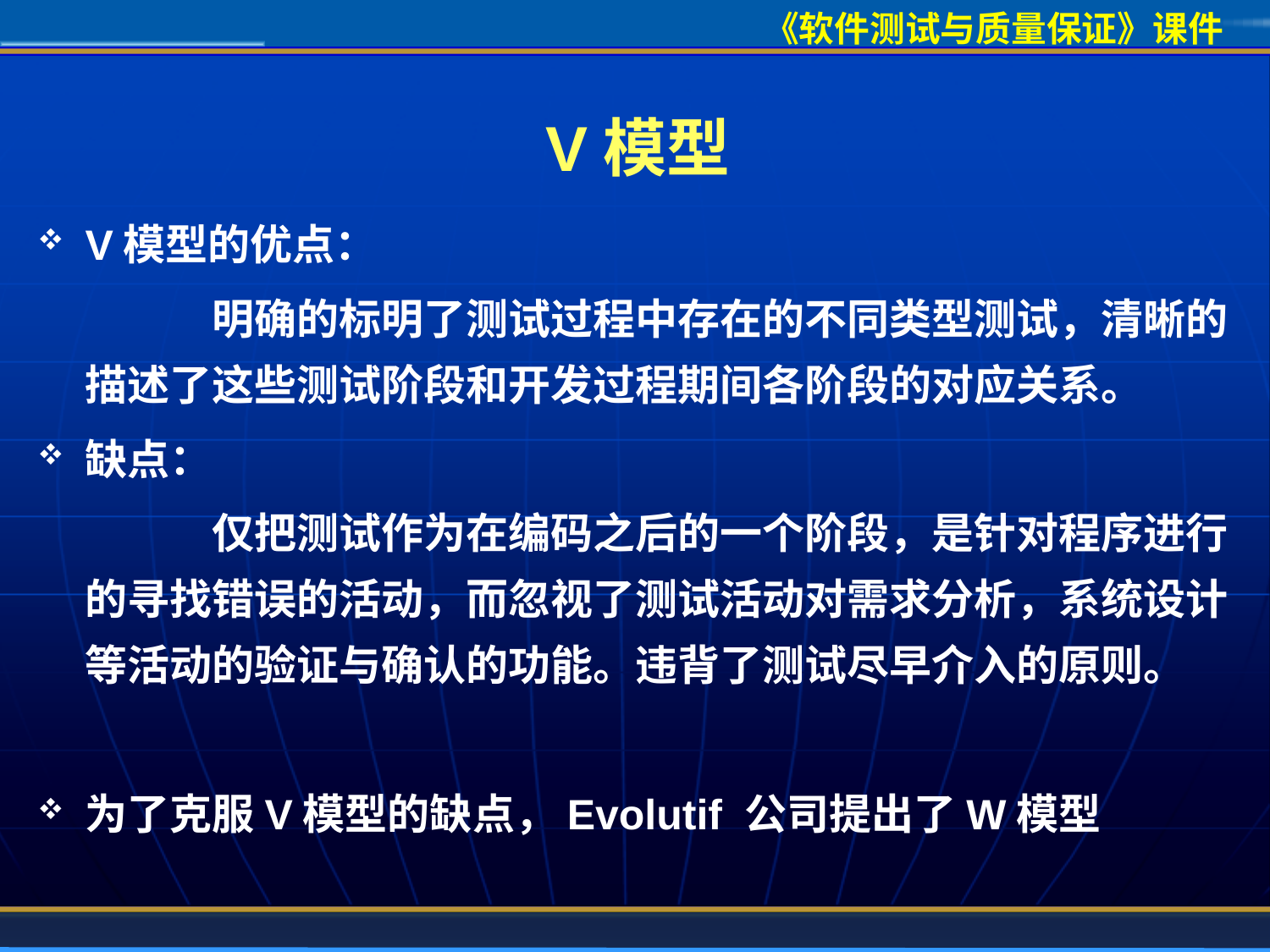

# V模型
V模型的优点：
		明确的标明了测试过程中存在的不同类型测试，清晰的描述了这些测试阶段和开发过程期间各阶段的对应关系。
缺点：
		仅把测试作为在编码之后的一个阶段，是针对程序进行的寻找错误的活动，而忽视了测试活动对需求分析，系统设计等活动的验证与确认的功能。违背了测试尽早介入的原则。

为了克服V模型的缺点，Evolutif 公司提出了W模型